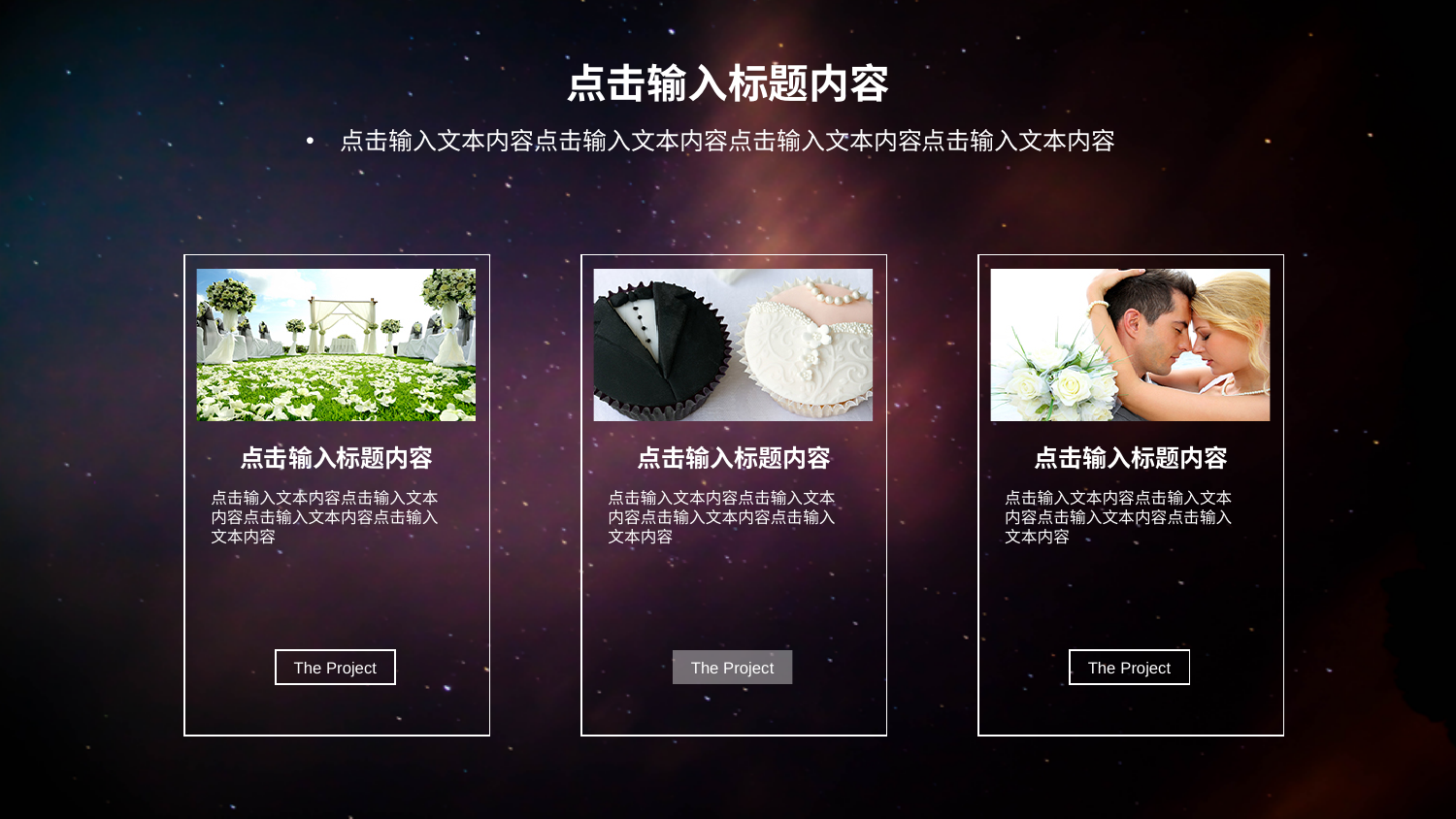

点击输入标题内容
点击输入文本内容点击输入文本内容点击输入文本内容点击输入文本内容

点击输入标题内容
点击输入文本内容点击输入文本内容点击输入文本内容点击输入文本内容
The Project

点击输入标题内容
点击输入文本内容点击输入文本内容点击输入文本内容点击输入文本内容
The Project

点击输入标题内容
点击输入文本内容点击输入文本内容点击输入文本内容点击输入文本内容
The Project